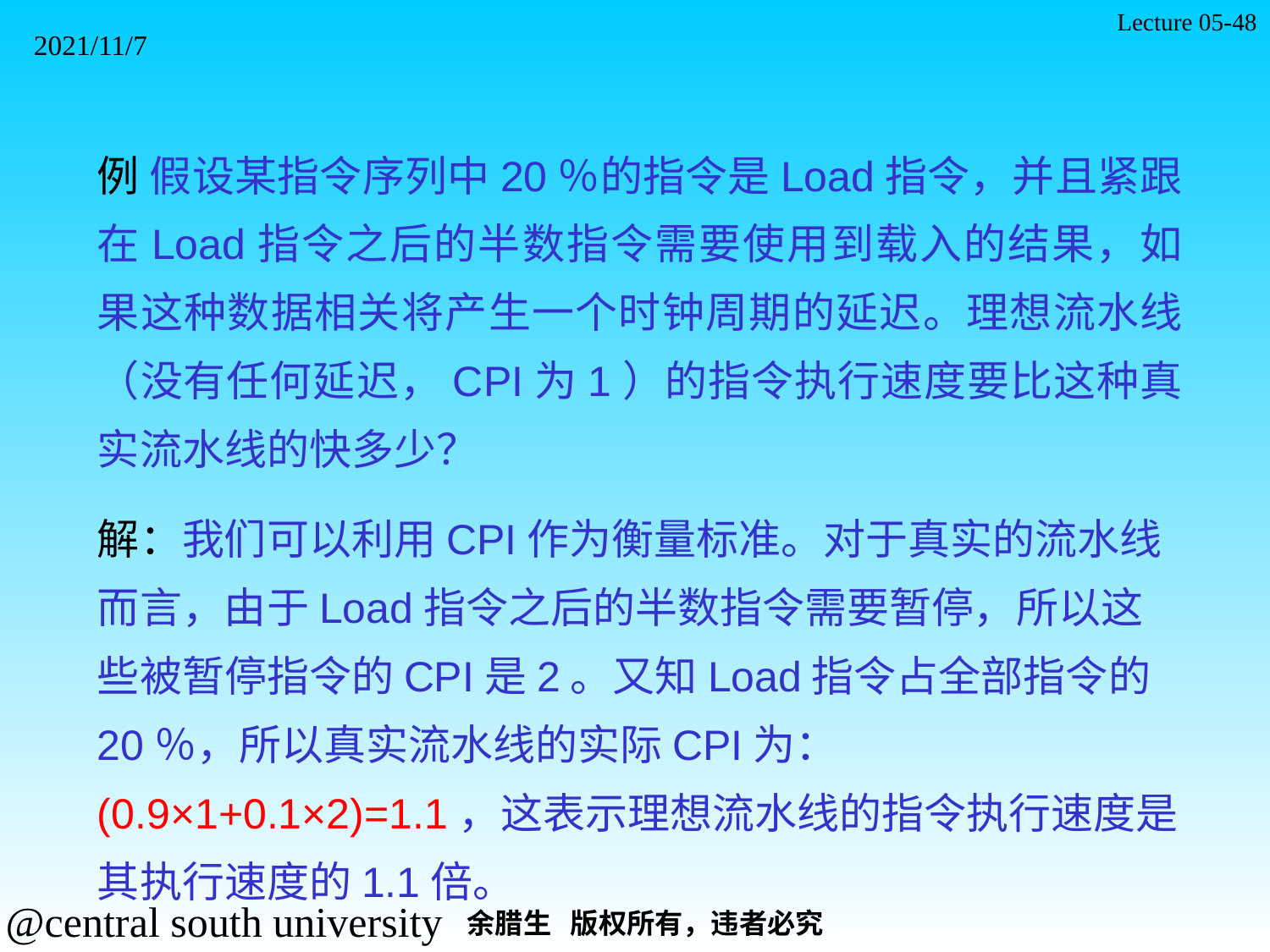

Lecture 05-48
2021/11/7
例 假设某指令序列中20％的指令是Load指令，并且紧跟在Load指令之后的半数指令需要使用到载入的结果，如果这种数据相关将产生一个时钟周期的延迟。理想流水线（没有任何延迟，CPI为1）的指令执行速度要比这种真实流水线的快多少？
解：我们可以利用CPI作为衡量标准。对于真实的流水线而言，由于Load指令之后的半数指令需要暂停，所以这些被暂停指令的CPI是2。又知Load指令占全部指令的20％，所以真实流水线的实际CPI为：(0.9×1+0.1×2)=1.1，这表示理想流水线的指令执行速度是其执行速度的1.1倍。

#

余腊生   版权所有，违者必究